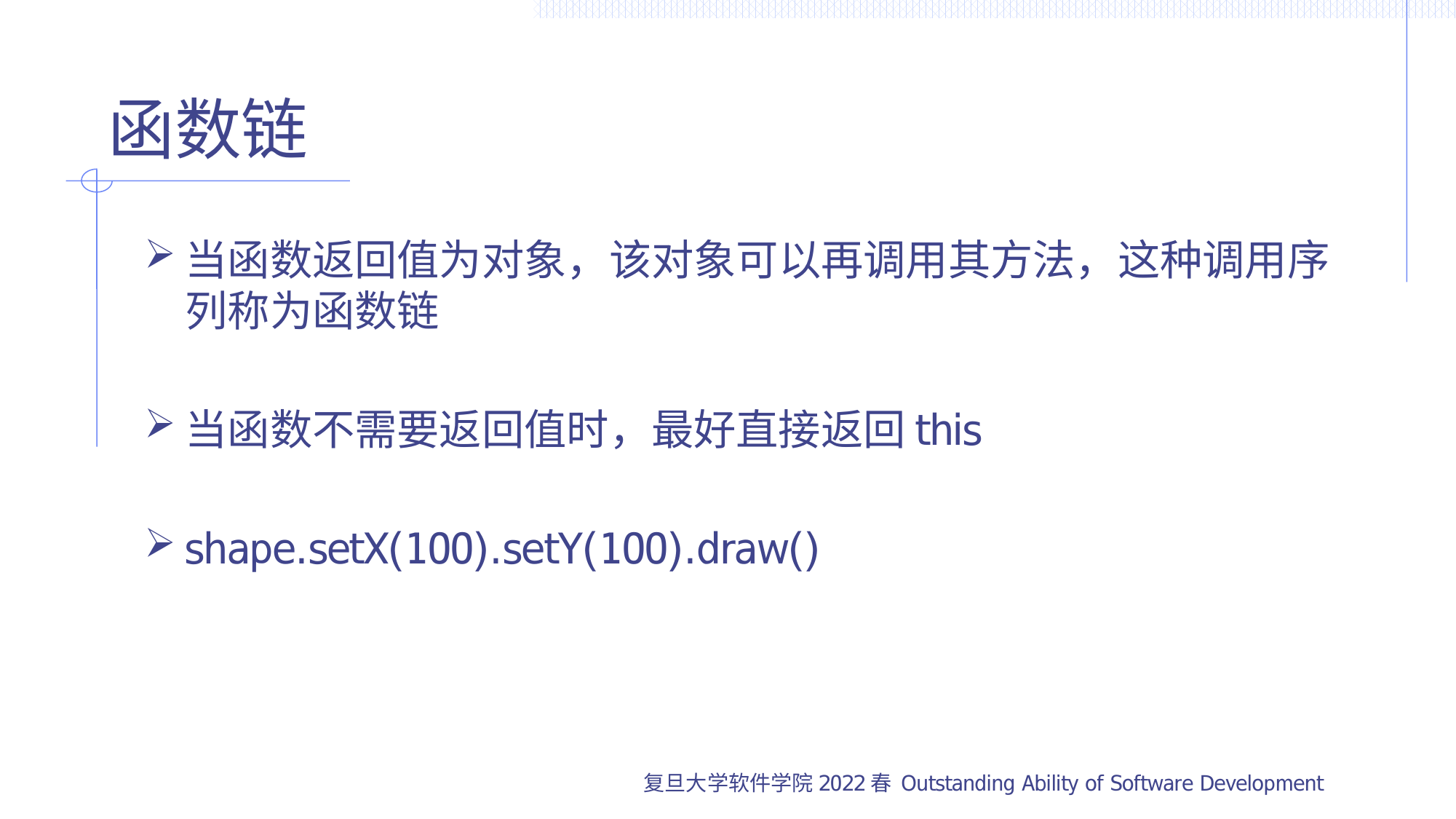

# 函数链
当函数返回值为对象，该对象可以再调用其方法，这种调用序列称为函数链

当函数不需要返回值时，最好直接返回this

shape.setX(100).setY(100).draw()